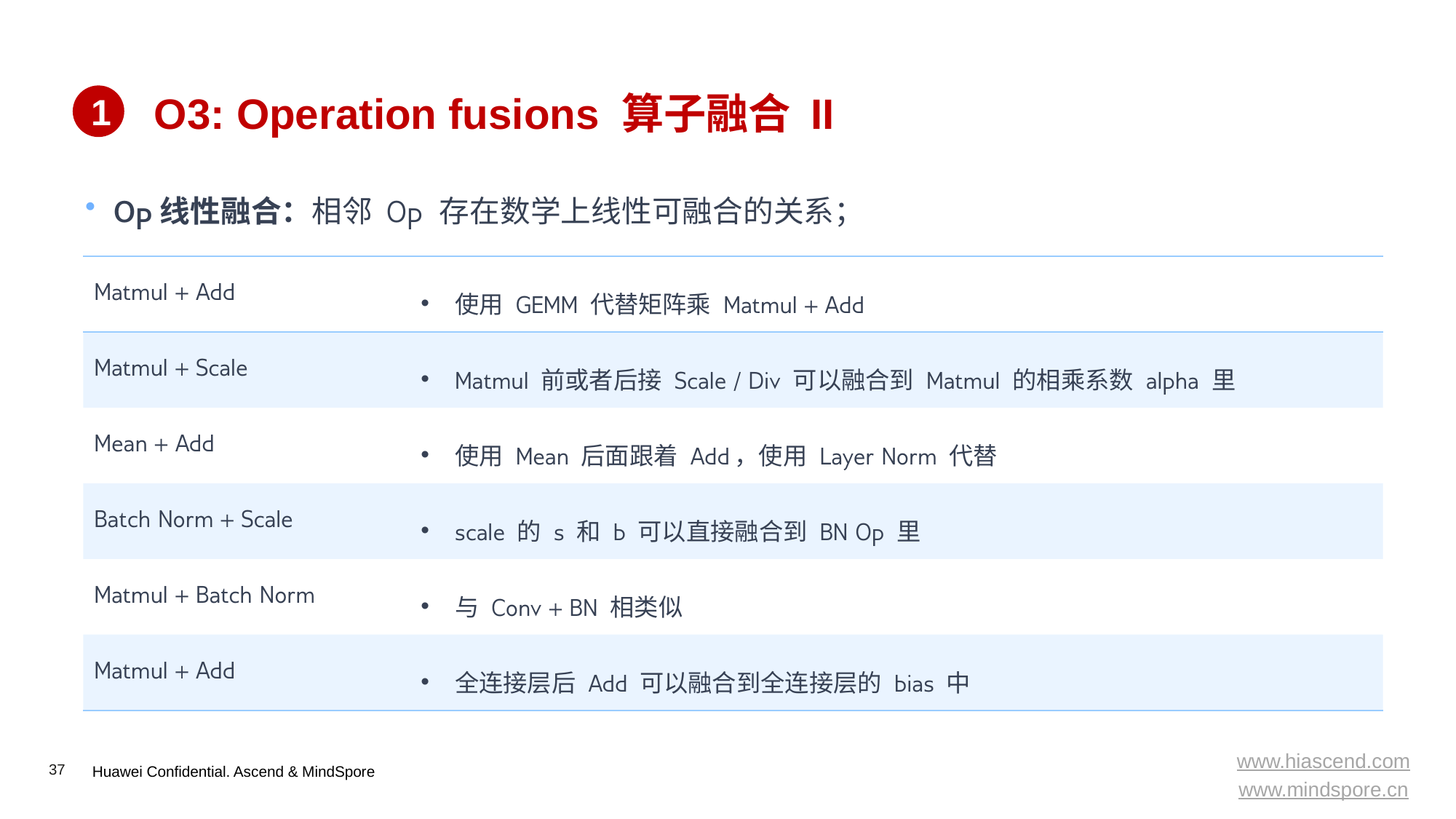

# O3: Operation fusions 算子融合 II
1
Op线性融合：相邻 Op 存在数学上线性可融合的关系；
| Matmul + Add | 使用 GEMM 代替矩阵乘 Matmul + Add |
| --- | --- |
| Matmul + Scale | Matmul 前或者后接 Scale / Div 可以融合到 Matmul 的相乘系数 alpha 里 |
| Mean + Add | 使用 Mean 后面跟着 Add，使用 Layer Norm 代替 |
| Batch Norm + Scale | scale 的 s 和 b 可以直接融合到 BN Op 里 |
| Matmul + Batch Norm | 与 Conv + BN 相类似 |
| Matmul + Add | 全连接层后 Add 可以融合到全连接层的 bias 中 |